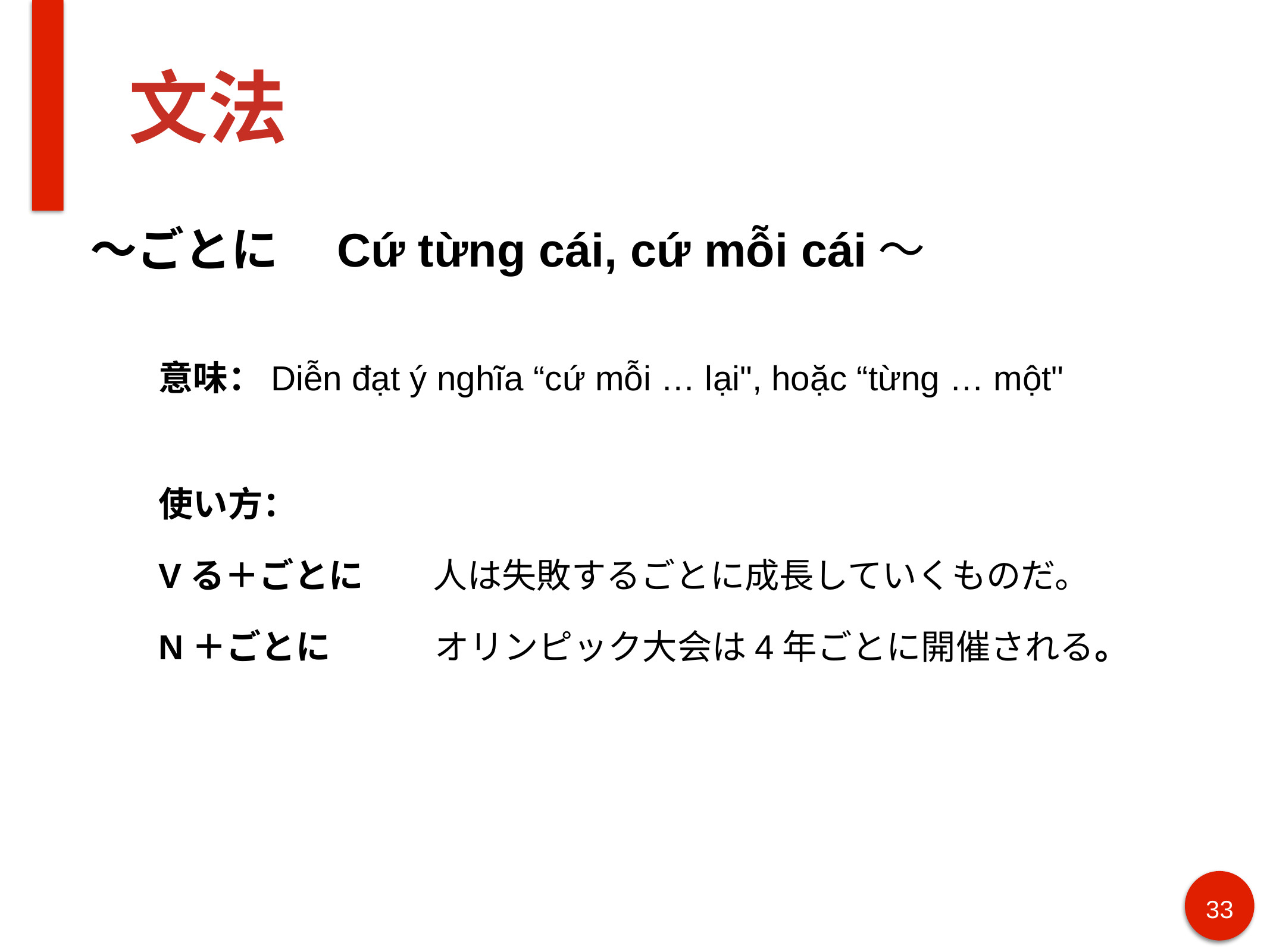

# 文法
〜ごとに　Cứ từng cái, cứ mỗi cái〜
意味：Diễn đạt ý nghĩa “cứ mỗi … lại", hoặc “từng … một"
使い方：
Vる＋ごとに　　人は失敗するごとに成長していくものだ。
N＋ごとに　　　オリンピック大会は4年ごとに開催される。
33